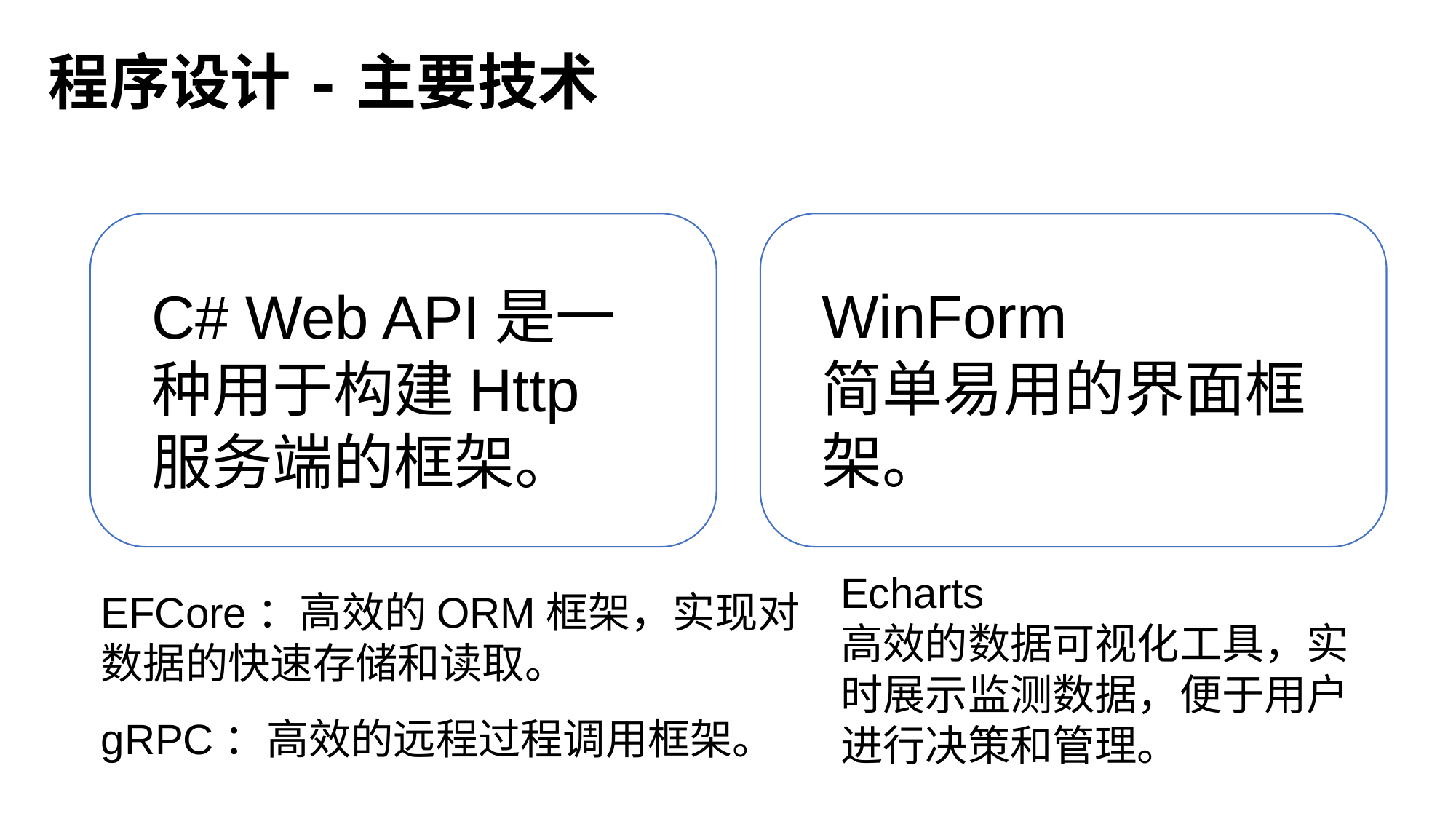

程序设计-主要技术

WinForm
简单易用的界面框架。
C# Web API是一种用于构建Http服务端的框架。
Echarts
高效的数据可视化工具，实时展示监测数据，便于用户进行决策和管理。
EFCore：高效的ORM框架，实现对数据的快速存储和读取。
gRPC：高效的远程过程调用框架。